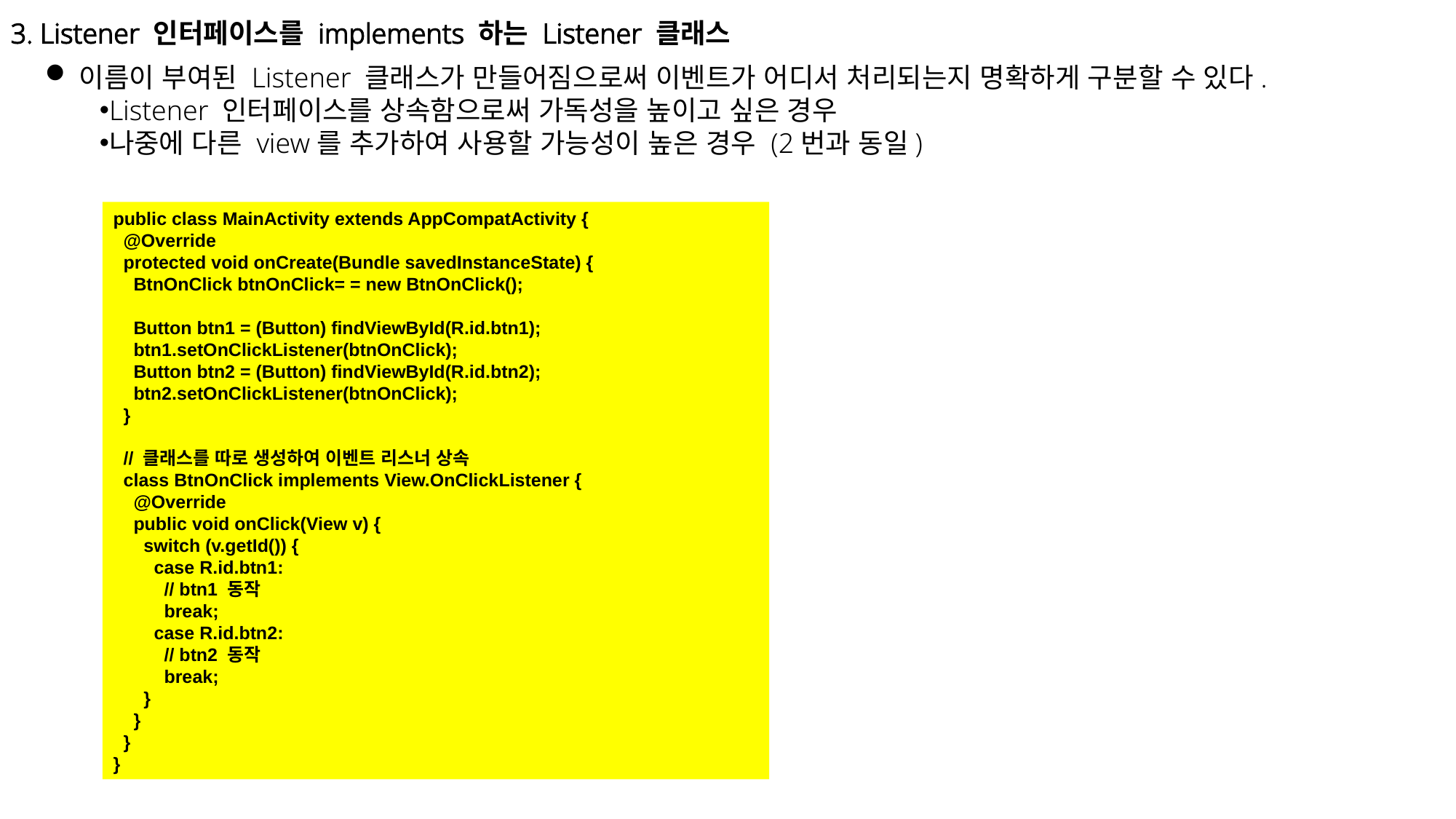

3. Listener 인터페이스를 implements 하는 Listener 클래스
이름이 부여된 Listener 클래스가 만들어짐으로써 이벤트가 어디서 처리되는지 명확하게 구분할 수 있다.
Listener 인터페이스를 상속함으로써 가독성을 높이고 싶은 경우
나중에 다른 view를 추가하여 사용할 가능성이 높은 경우 (2번과 동일)
public class MainActivity extends AppCompatActivity {
  @Override
  protected void onCreate(Bundle savedInstanceState) {
    BtnOnClick btnOnClick= = new BtnOnClick();

    Button btn1 = (Button) findViewById(R.id.btn1);
    btn1.setOnClickListener(btnOnClick);
    Button btn2 = (Button) findViewById(R.id.btn2);
    btn2.setOnClickListener(btnOnClick);
  }

  // 클래스를 따로 생성하여 이벤트 리스너 상속
  class BtnOnClick implements View.OnClickListener {
    @Override
    public void onClick(View v) {
      switch (v.getId()) {
        case R.id.btn1:
          // btn1 동작
          break;
        case R.id.btn2:
          // btn2 동작
          break;
      }
    }
  }
}